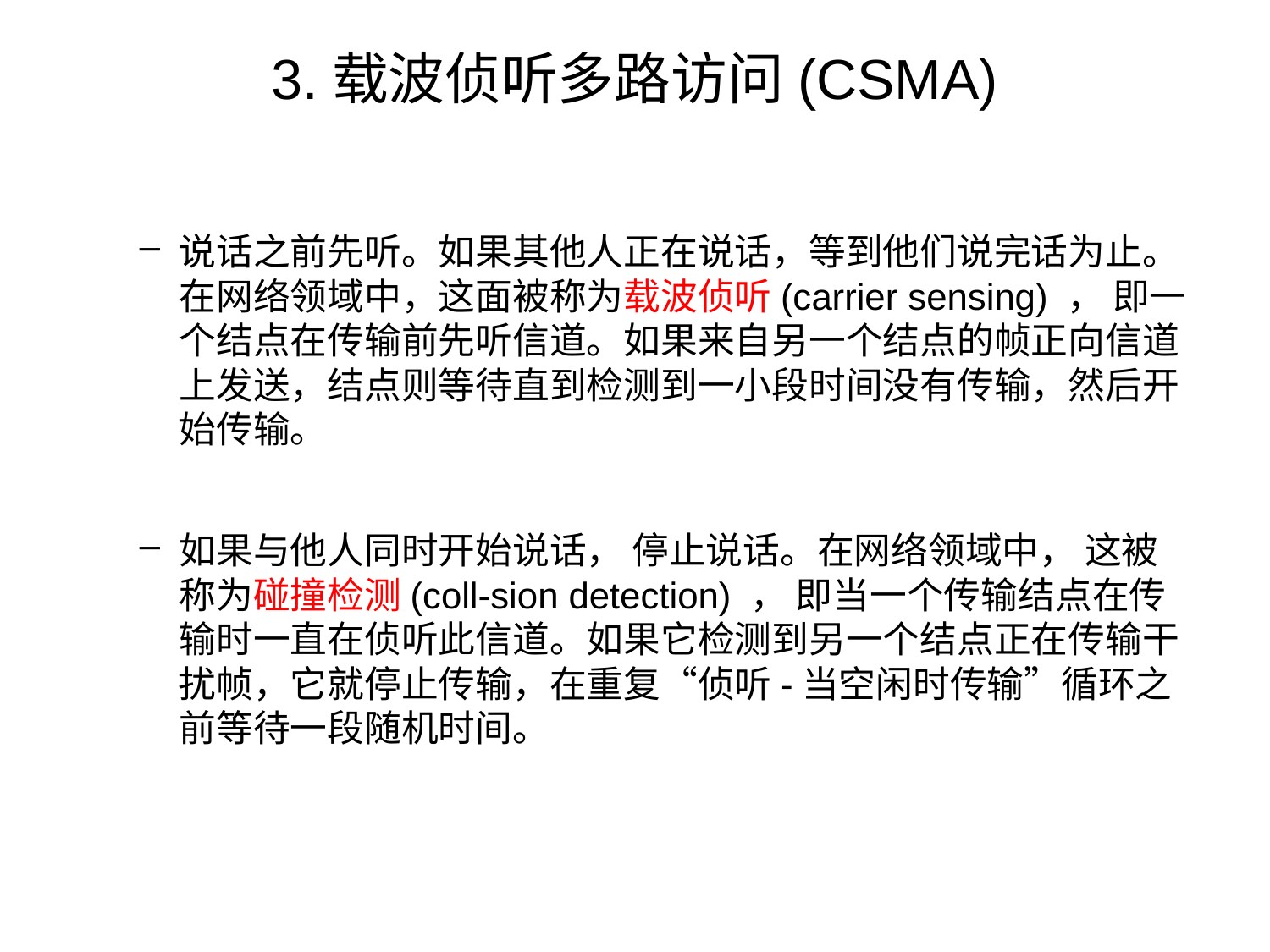

# 3.载波侦听多路访问(CSMA)
说话之前先听。如果其他人正在说话，等到他们说完话为止。在网络领域中，这面被称为载波侦听(carrier sensing) ， 即一个结点在传输前先听信道。如果来自另一个结点的帧正向信道上发送，结点则等待直到检测到一小段时间没有传输，然后开始传输。

如果与他人同时开始说话， 停止说话。在网络领域中， 这被称为碰撞检测(coll-sion detection) ， 即当一个传输结点在传输时一直在侦听此信道。如果它检测到另一个结点正在传输干扰帧，它就停止传输，在重复“侦听-当空闲时传输”循环之前等待一段随机时间。